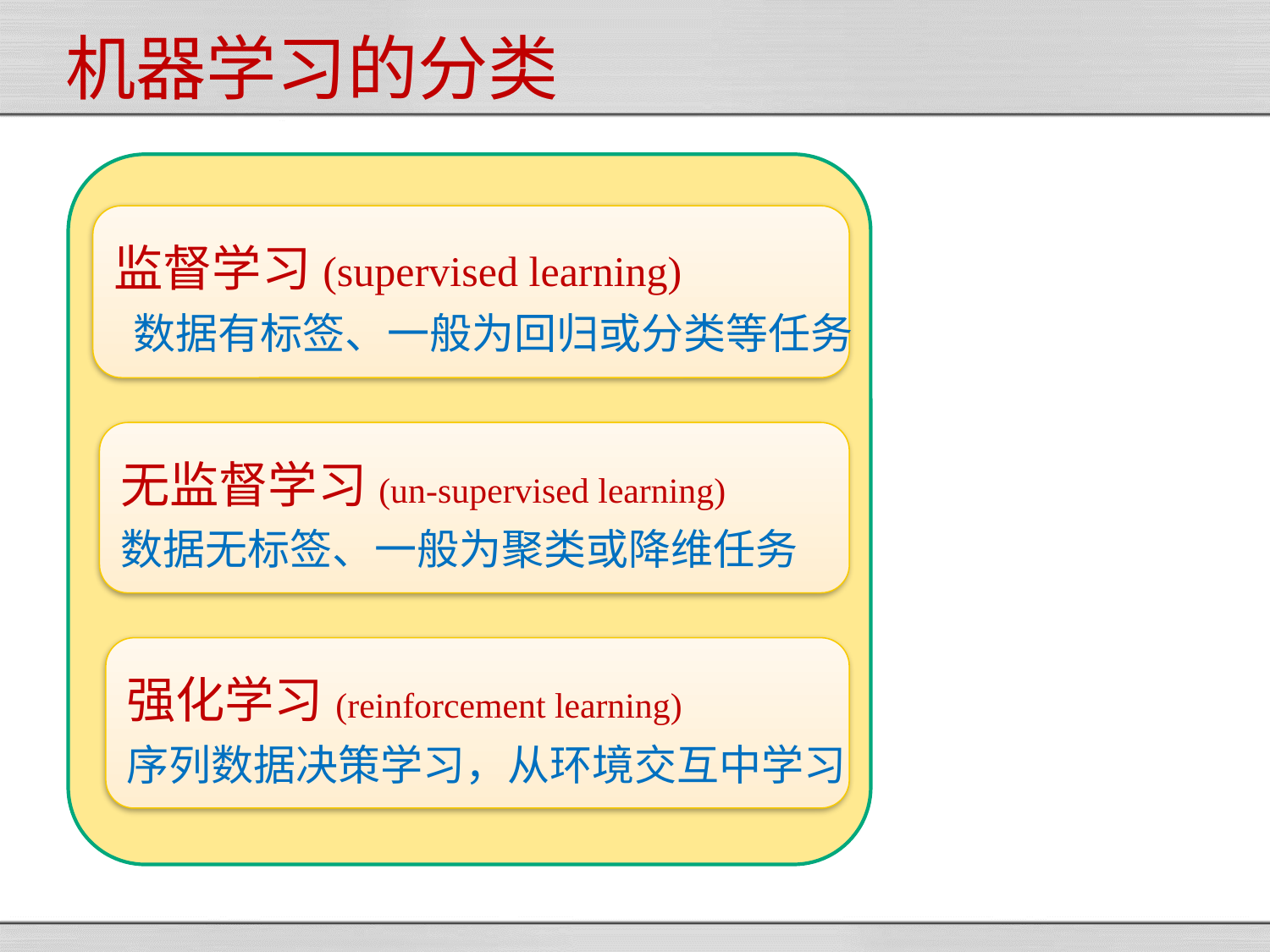

机器学习的分类

监督学习(supervised learning)
 数据有标签、一般为回归或分类等任务
无监督学习(un-supervised learning)
数据无标签、一般为聚类或降维任务
强化学习(reinforcement learning)
序列数据决策学习，从环境交互中学习